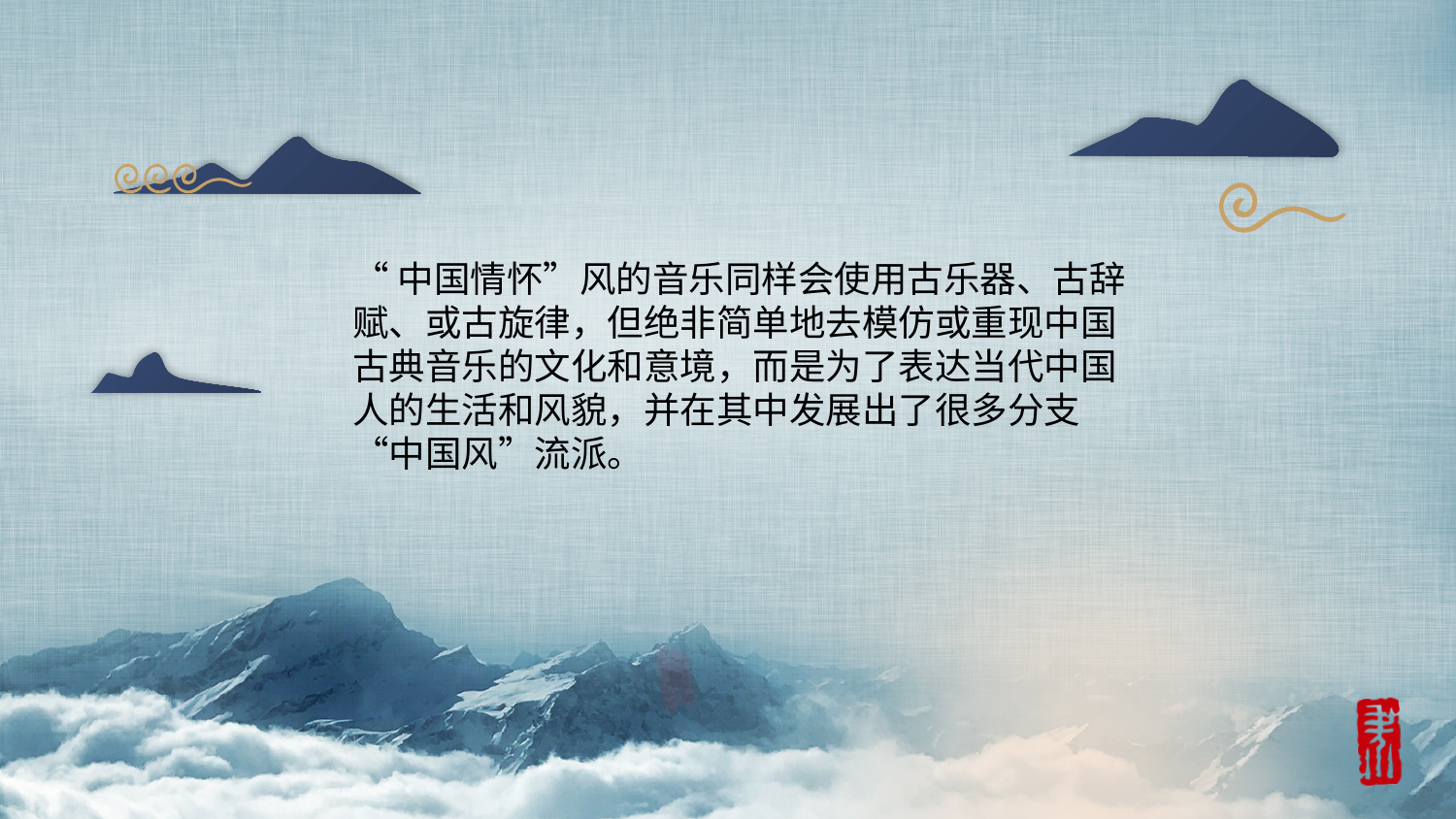

“中国情怀”风的音乐同样会使用古乐器、古辞赋、或古旋律，但绝非简单地去模仿或重现中国古典音乐的文化和意境，而是为了表达当代中国人的生活和风貌，并在其中发展出了很多分支“中国风”流派。